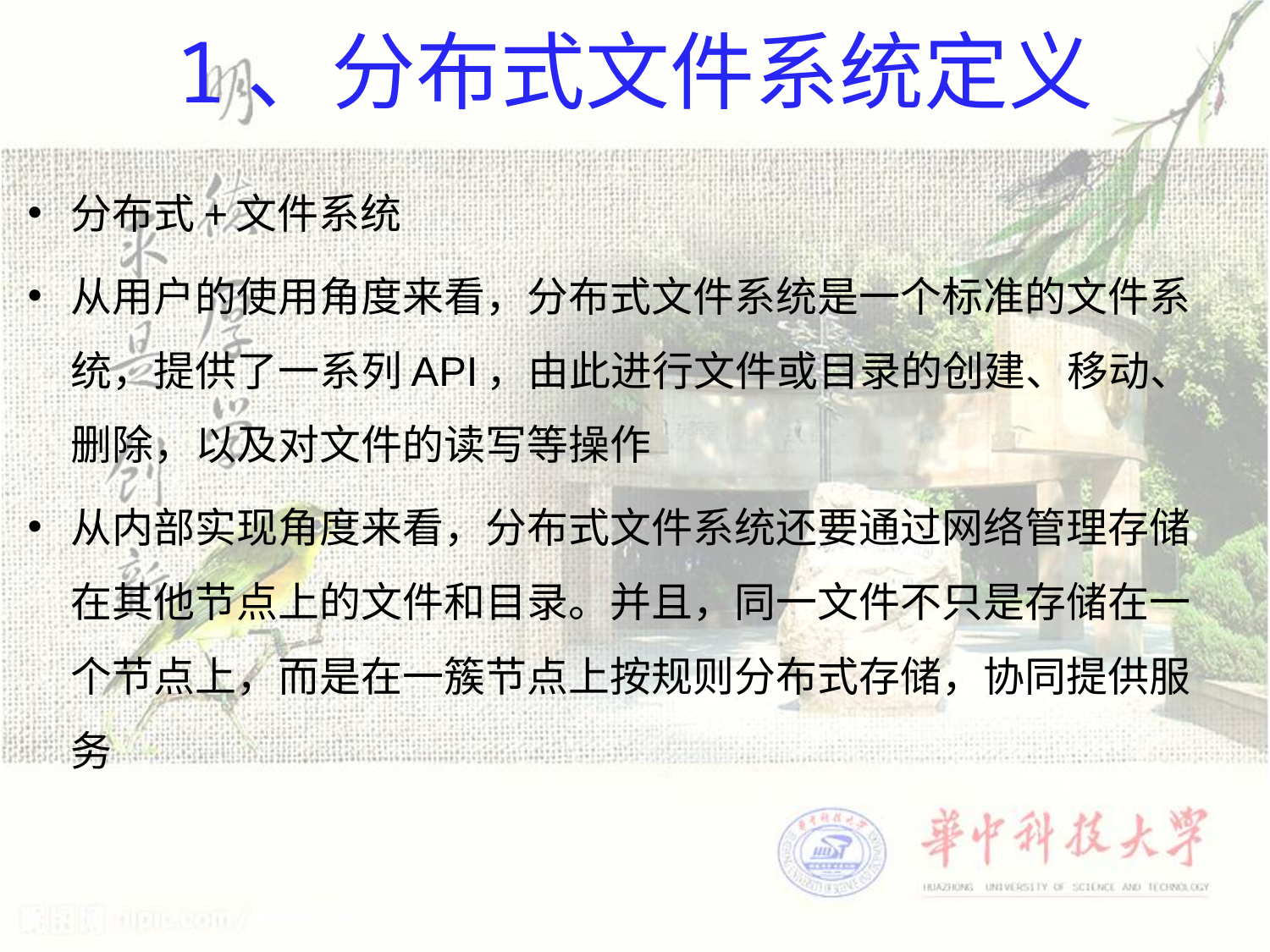

1、分布式文件系统定义
分布式+文件系统
从用户的使用角度来看，分布式文件系统是一个标准的文件系统，提供了一系列API，由此进行文件或目录的创建、移动、删除，以及对文件的读写等操作
从内部实现角度来看，分布式文件系统还要通过网络管理存储在其他节点上的文件和目录。并且，同一文件不只是存储在一个节点上，而是在一簇节点上按规则分布式存储，协同提供服务